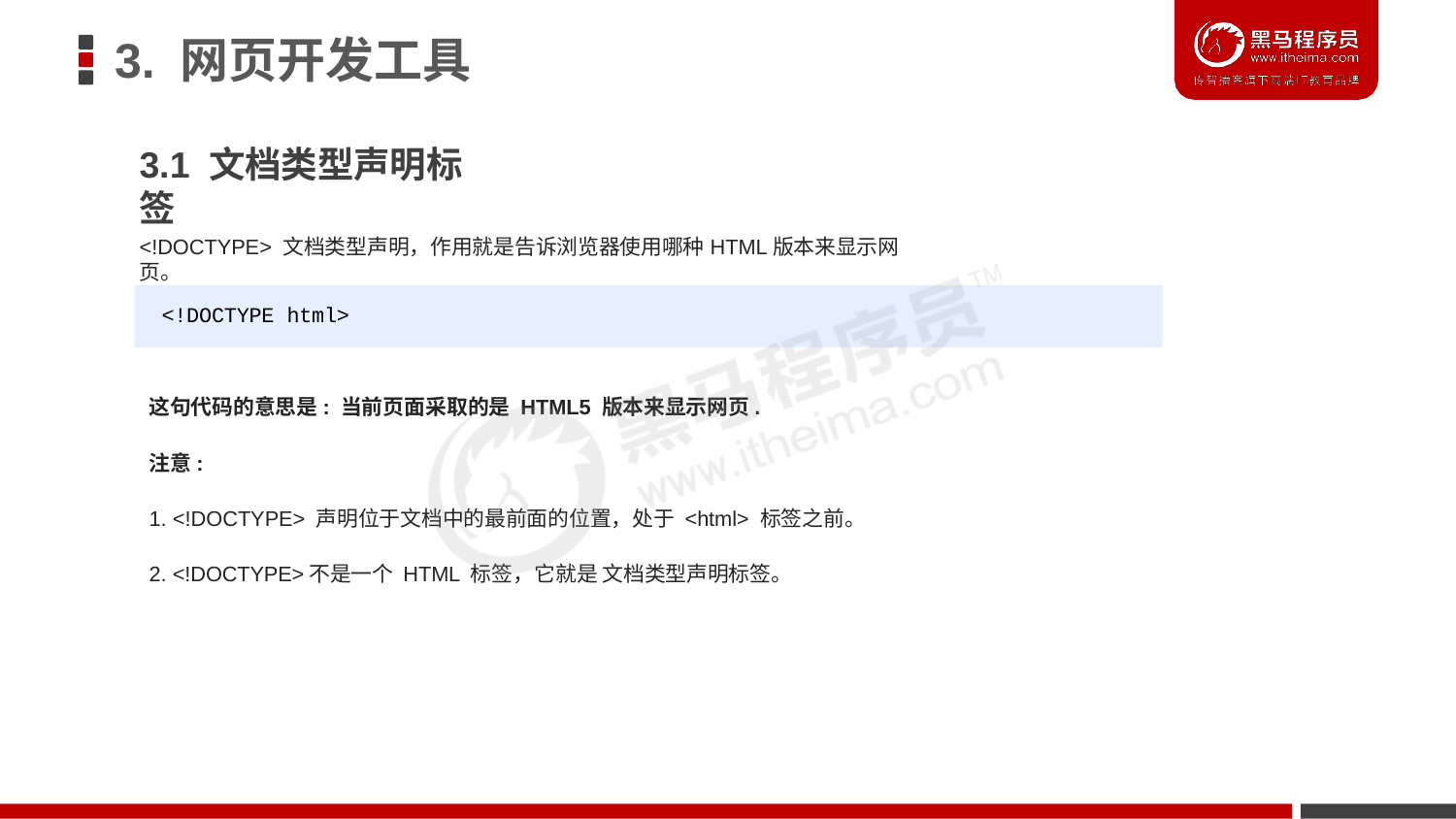

# 3. 网页开发工具
3.1 文档类型声明标签

<!DOCTYPE> 文档类型声明，作用就是告诉浏览器使用哪种HTML版本来显示网页。

<!DOCTYPE html>
这句代码的意思是: 当前页面采取的是 HTML5 版本来显示网页.

注意:

1. <!DOCTYPE> 声明位于文档中的最前面的位置，处于 <html> 标签之前。

2. <!DOCTYPE>不是一个 HTML 标签，它就是 文档类型声明标签。